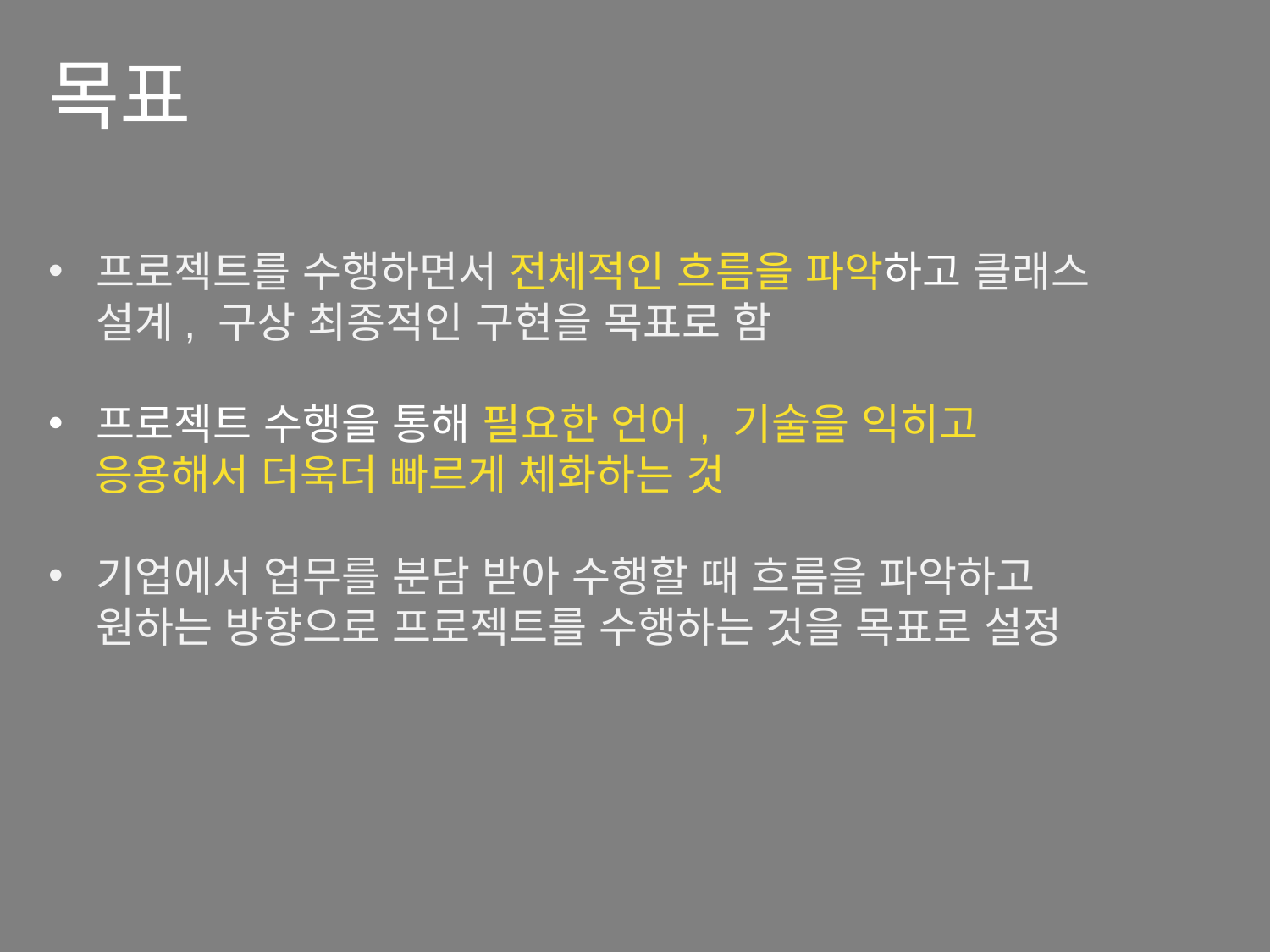

목표
프로젝트를 수행하면서 전체적인 흐름을 파악하고 클래스 설계, 구상 최종적인 구현을 목표로 함

프로젝트 수행을 통해 필요한 언어, 기술을 익히고
   응용해서 더욱더 빠르게 체화하는 것

기업에서 업무를 분담 받아 수행할 때 흐름을 파악하고 원하는 방향으로 프로젝트를 수행하는 것을 목표로 설정
#